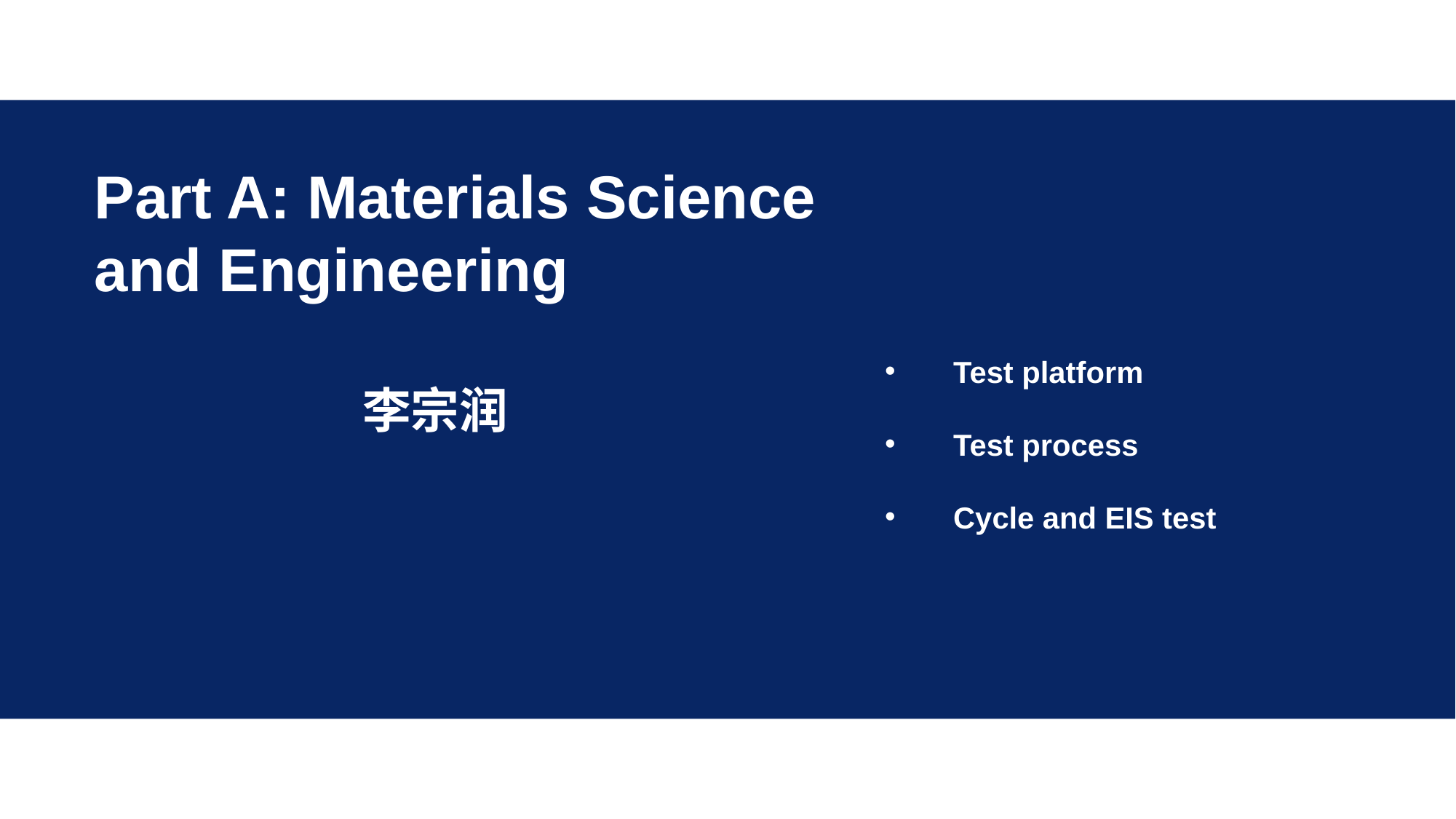

Part A: Materials Science
and Engineering
Test platform
Test process
Cycle and EIS test

李宗润